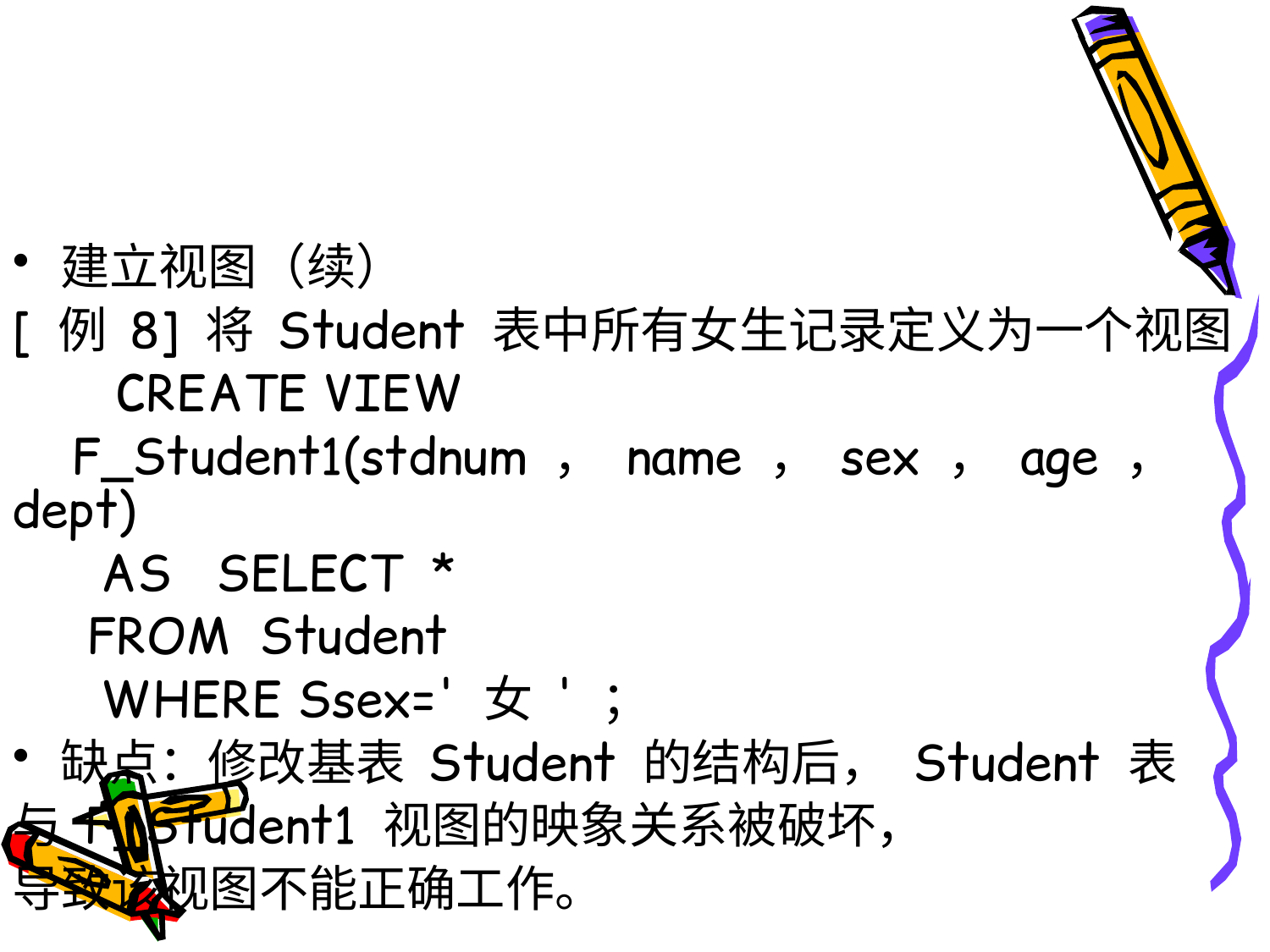

#
建立视图（续）
[ 例 8] 将 Student 表中所有女生记录定义为一个视图
       CREATE VIEW
    F_Student1(stdnum ， name ， sex ， age ， dept)
      AS   SELECT  *
     FROM  Student
      WHERE Ssex=' 女 ' ；
缺点：修改基表 Student 的结构后， Student 表
与 F_Student1 视图的映象关系被破坏，
导致该视图不能正确工作。